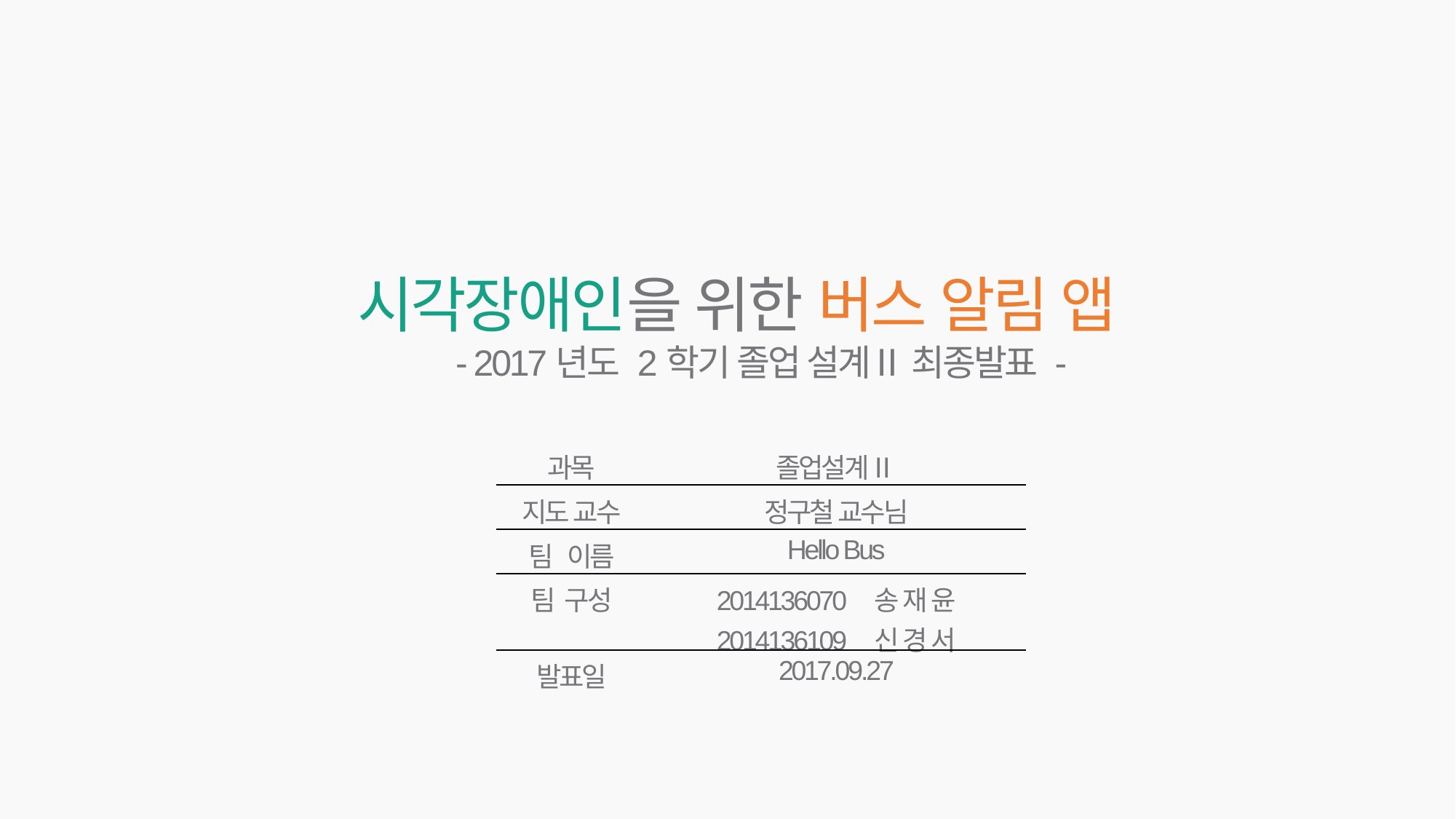

시각장애인을 위한 버스 알림 앱
- 2017년도 2학기 졸업 설계Ⅱ 최종발표 -
| 과목 | 졸업설계Ⅱ |
| --- | --- |
| 지도 교수 | 정구철 교수님 |
| 팀 이름 | Hello Bus |
| 팀 구성 | 2014136070 송 재 윤 2014136109 신 경 서 |
| 발표일 | 2017.09.27 |